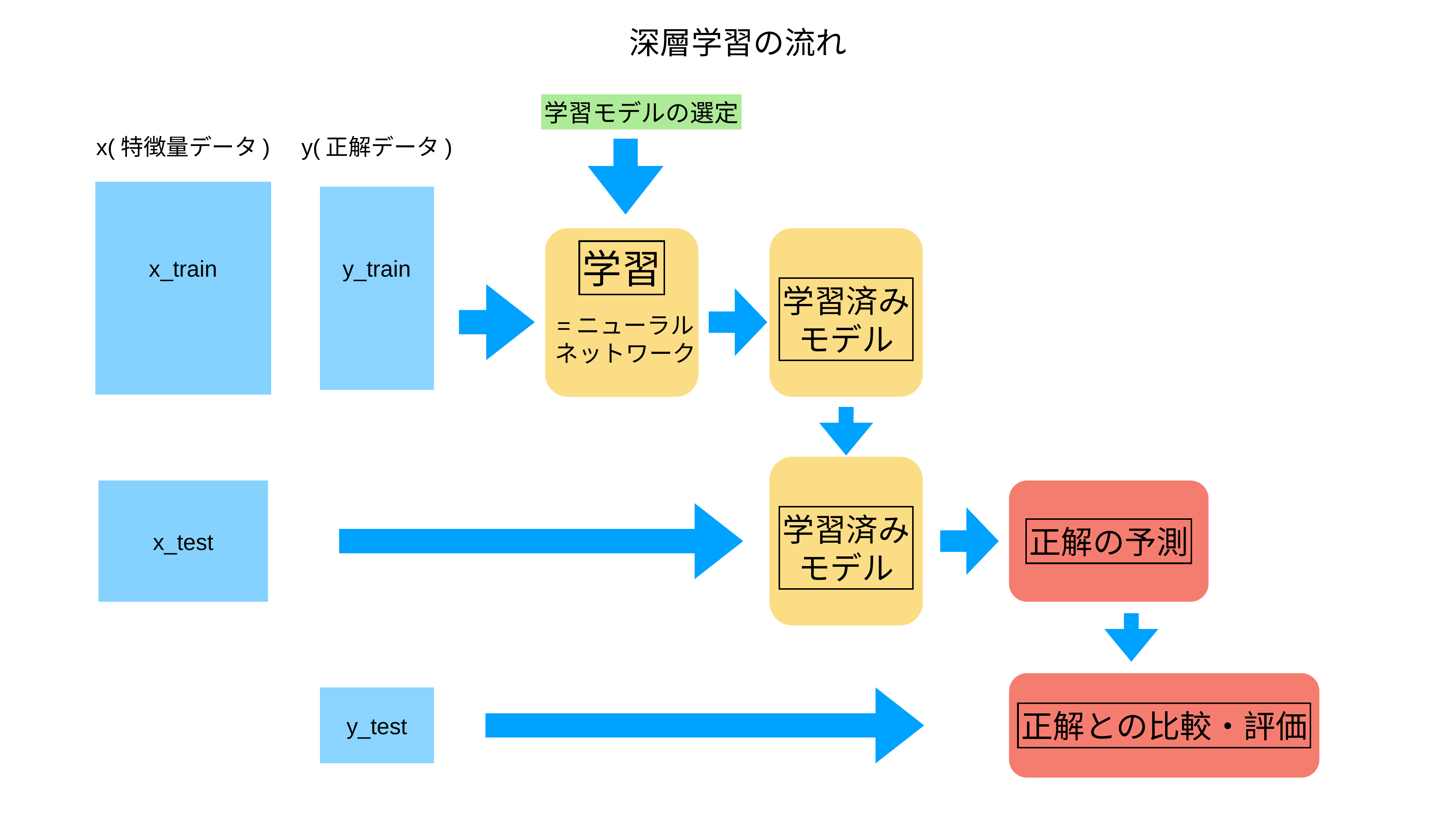

深層学習の流れ
学習モデルの選定
x(特徴量データ)
y(正解データ)

学習
x_train
y_train
学習済み
モデル

=ニューラル
ネットワーク

学習済み
モデル

正解の予測
x_test

正解との比較・評価
y_test